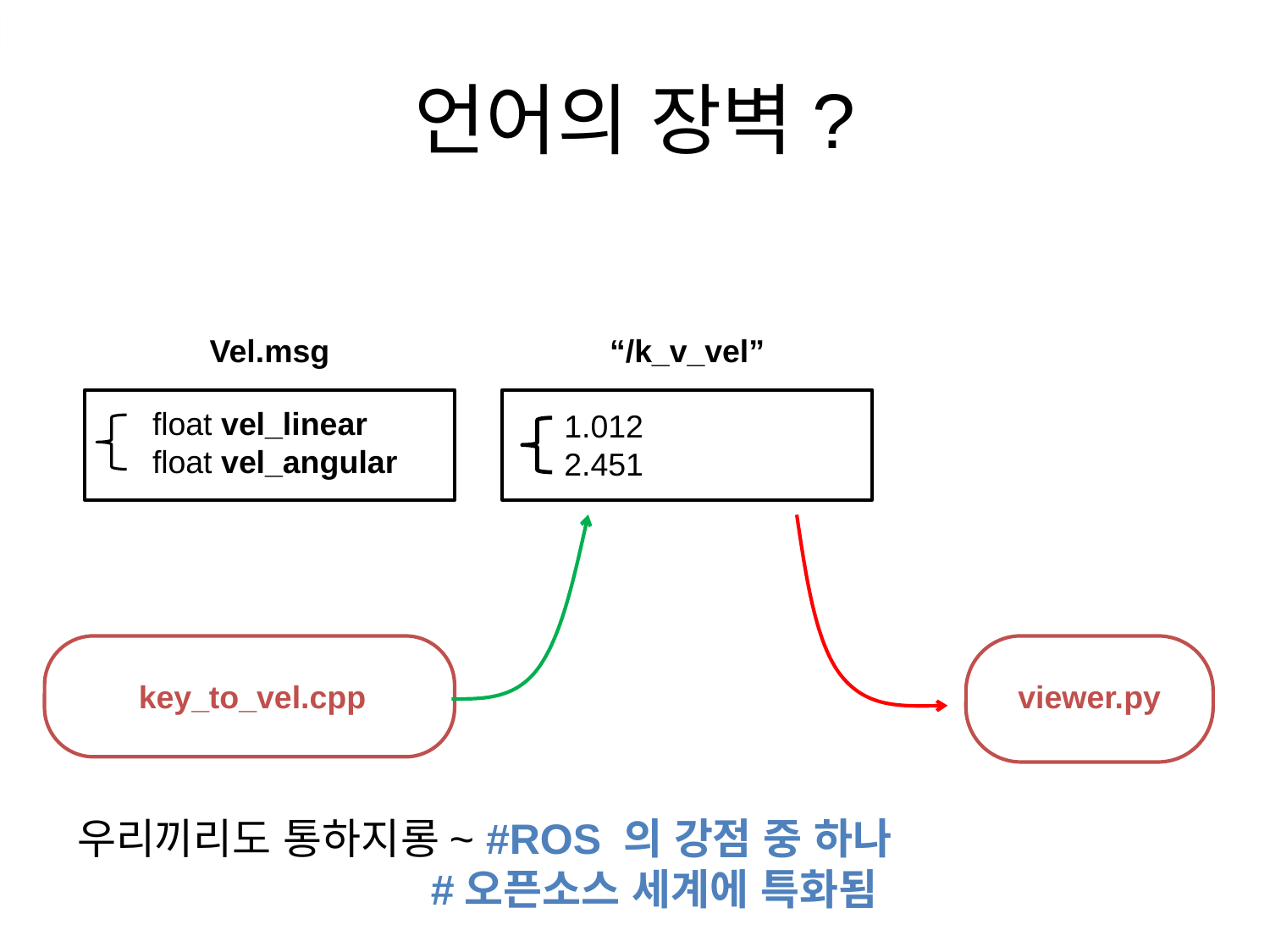

# 언어의 장벽?
Vel.msg

float vel_linear
float vel_angular

“/k_v_vel”

1.012
2.451

key_to_vel.cpp
viewer.py
우리끼리도 통하지롱~ #ROS 의 강점 중 하나
                             #오픈소스 세계에 특화됨